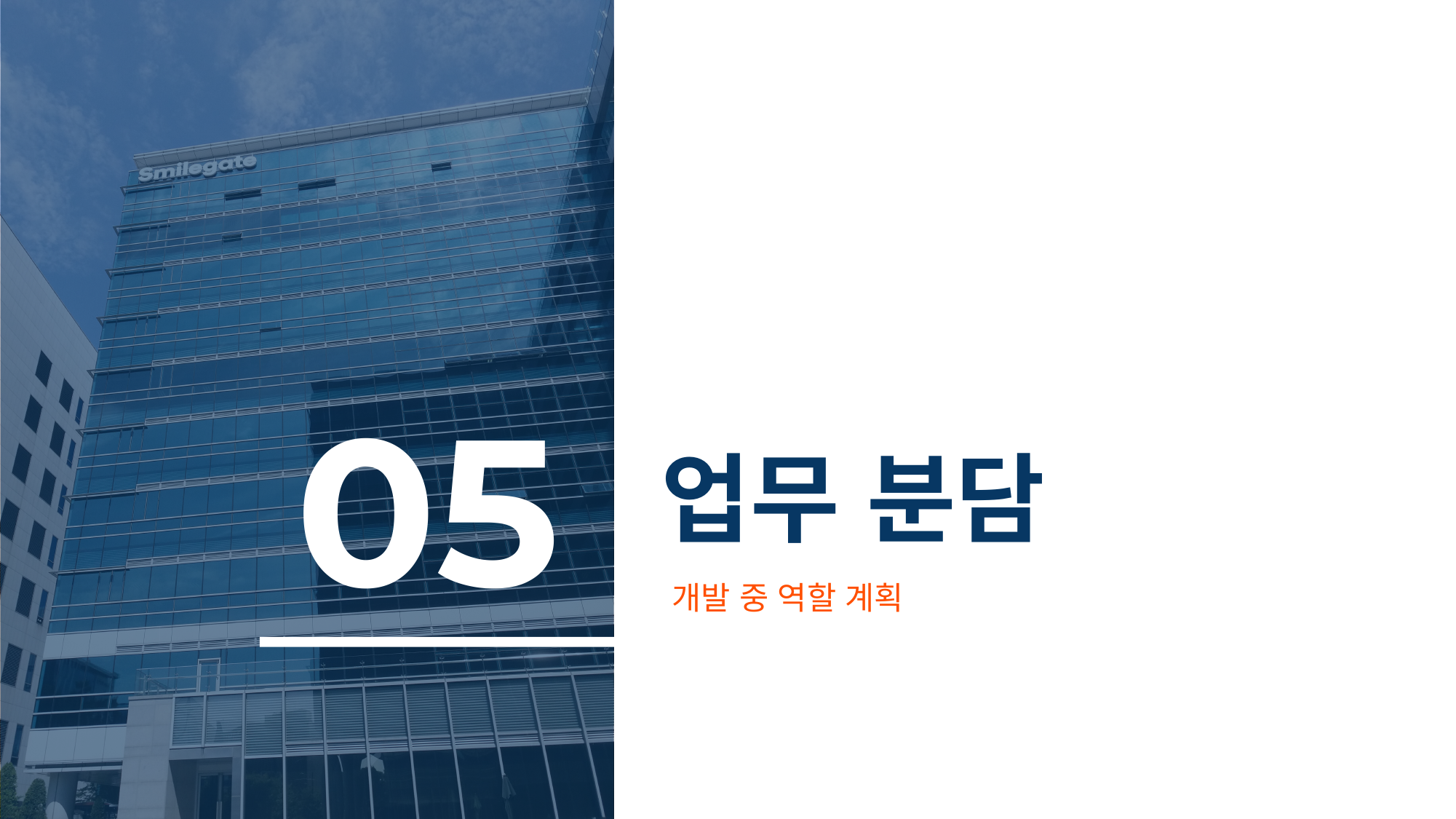

05
# 업무 분담
개발 중 역할 계획